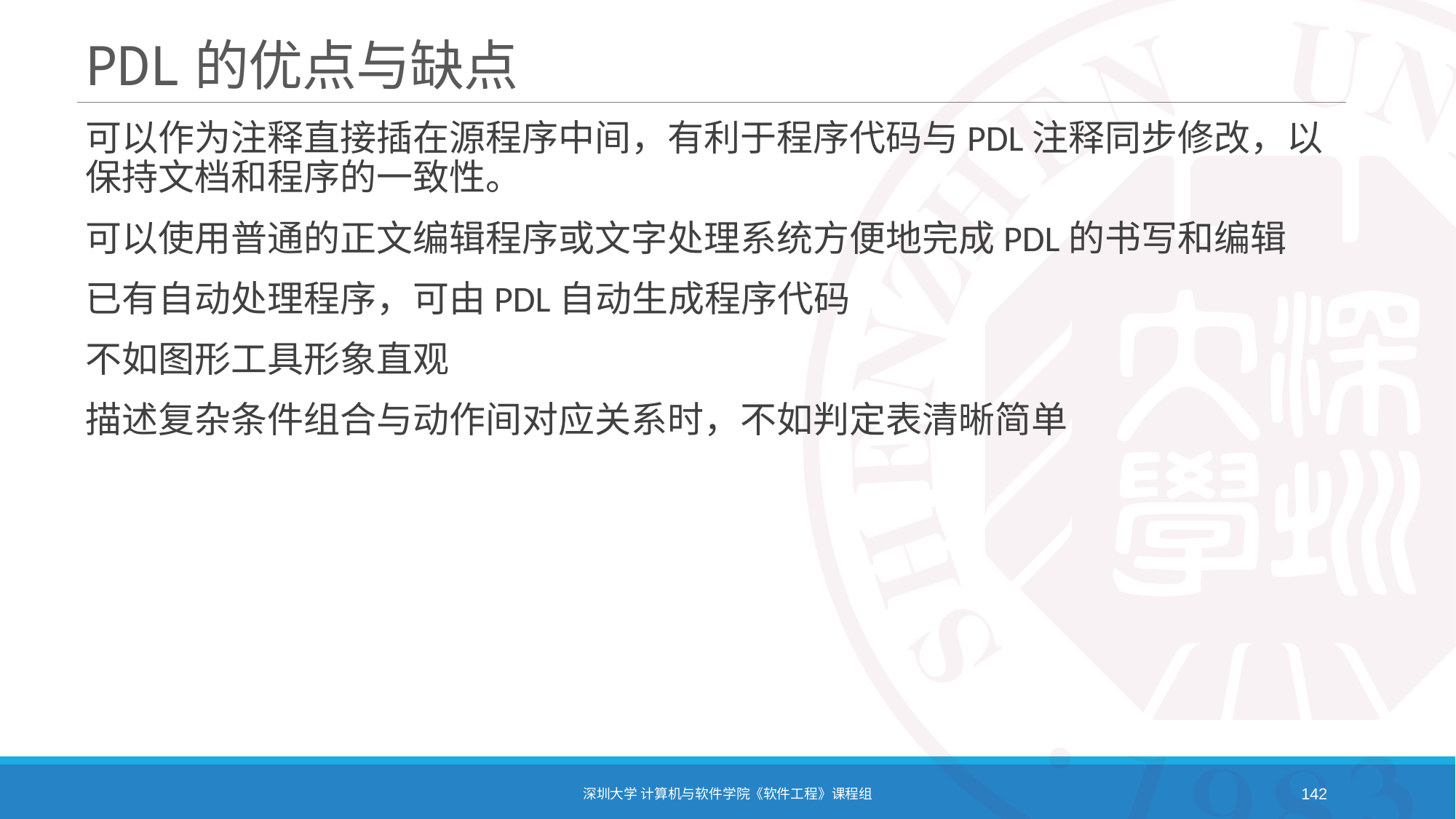

# PDL的优点与缺点
可以作为注释直接插在源程序中间，有利于程序代码与PDL注释同步修改，以保持文档和程序的一致性。
可以使用普通的正文编辑程序或文字处理系统方便地完成PDL的书写和编辑
已有自动处理程序，可由PDL自动生成程序代码
不如图形工具形象直观
描述复杂条件组合与动作间对应关系时，不如判定表清晰简单
深圳大学 计算机与软件学院《软件工程》课程组
142